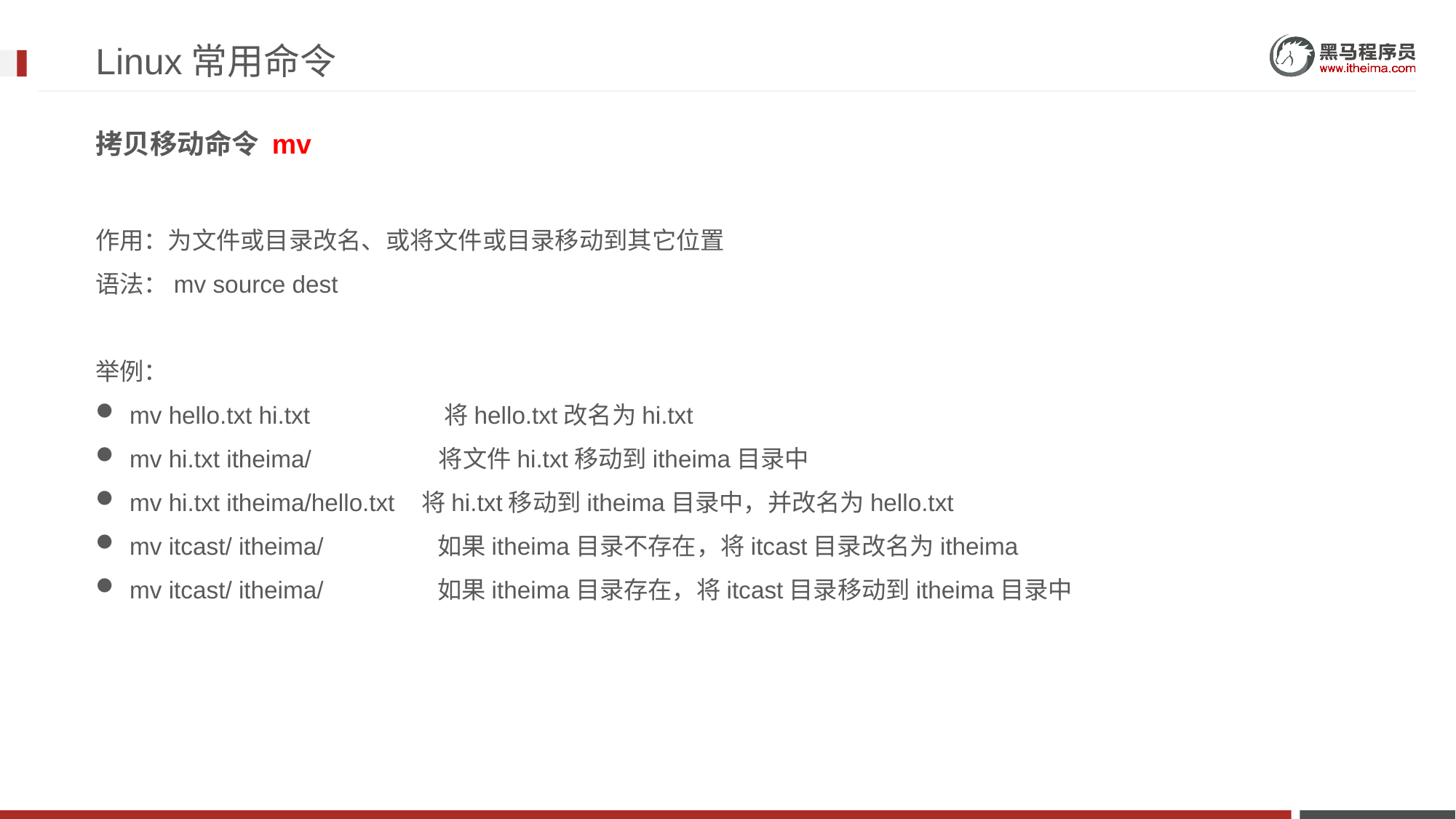

# Linux常用命令
拷贝移动命令 mv
作用：为文件或目录改名、或将文件或目录移动到其它位置
语法：mv source dest

举例：
mv hello.txt hi.txt                   将hello.txt改名为hi.txt
mv hi.txt itheima/                  将文件hi.txt移动到itheima目录中
mv hi.txt itheima/hello.txt   将hi.txt移动到itheima目录中，并改名为hello.txt
mv itcast/ itheima/                如果itheima目录不存在，将itcast目录改名为itheima
mv itcast/ itheima/                如果itheima目录存在，将itcast目录移动到itheima目录中